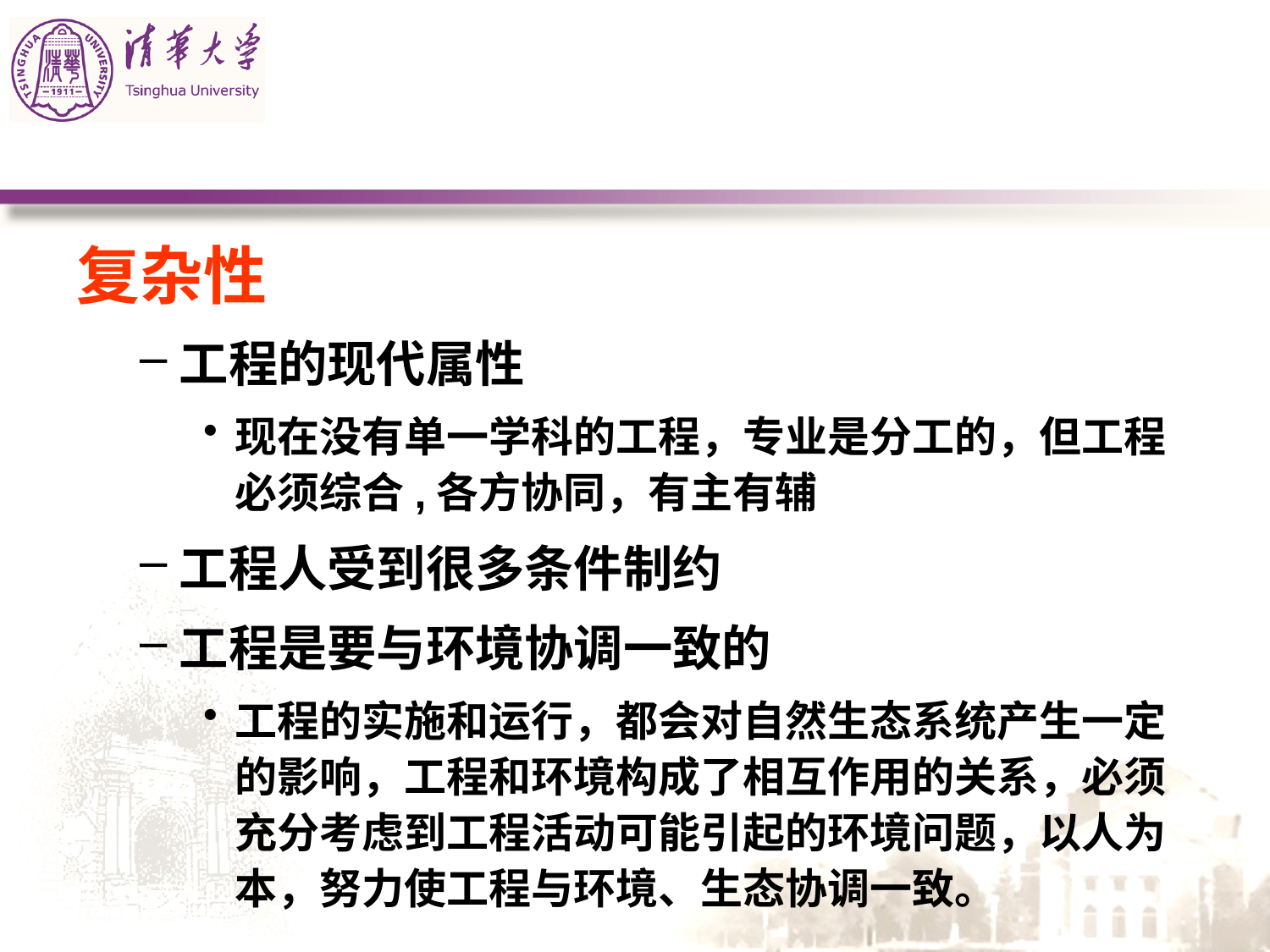

#
复杂性
工程的现代属性
现在没有单一学科的工程，专业是分工的，但工程必须综合,各方协同，有主有辅
工程人受到很多条件制约
工程是要与环境协调一致的
工程的实施和运行，都会对自然生态系统产生一定的影响，工程和环境构成了相互作用的关系，必须充分考虑到工程活动可能引起的环境问题，以人为本，努力使工程与环境、生态协调一致。